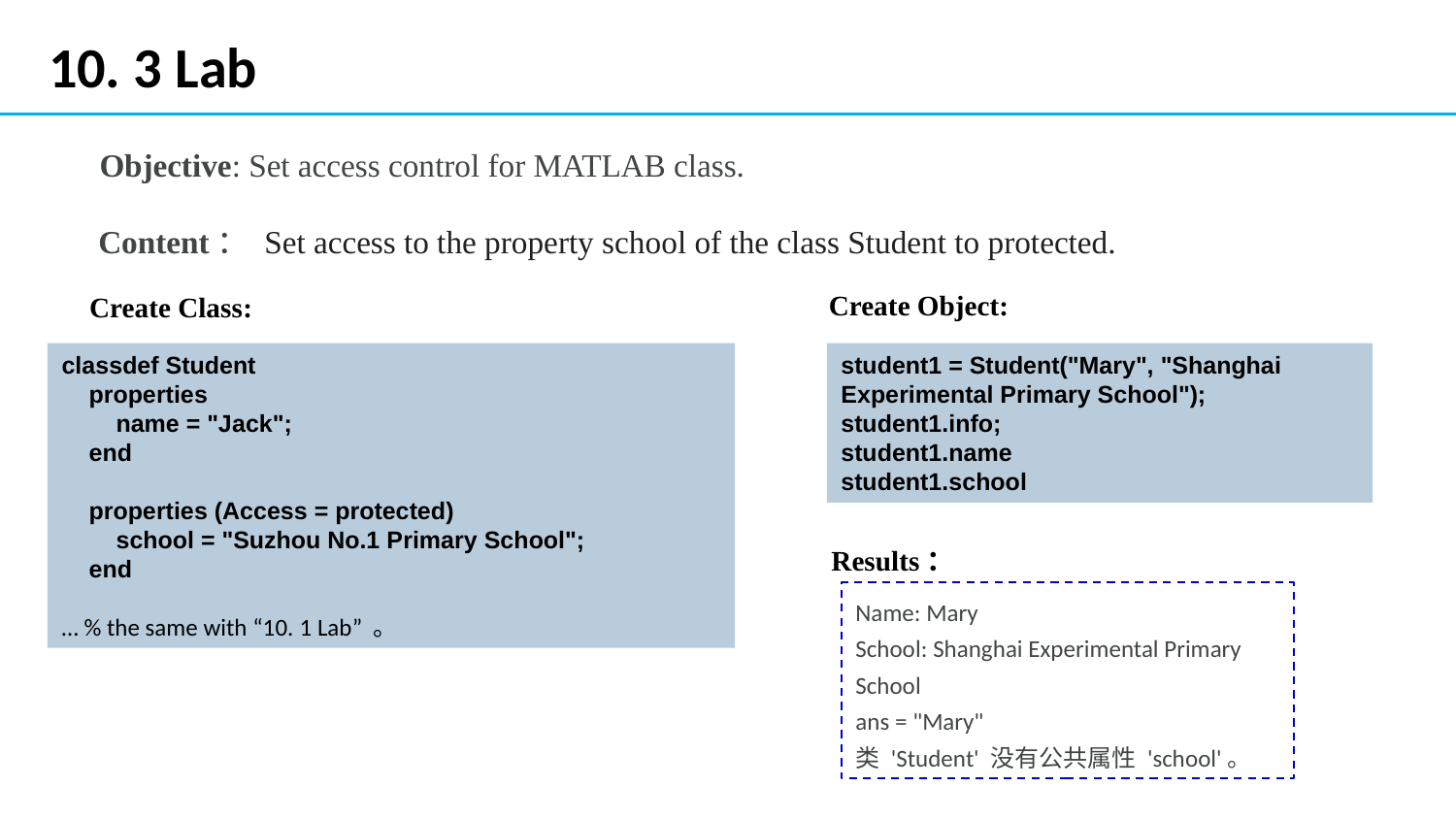

# 10. 3 Lab
Objective: Set access control for MATLAB class.
Content： Set access to the property school of the class Student to protected.
Create Object:
Create Class:
classdef Student
    properties
        name = "Jack";
    end

    properties (Access = protected)
        school = "Suzhou No.1 Primary School";
    end

… % the same with “10. 1 Lab” 。
student1 = Student("Mary", "Shanghai Experimental Primary School");
student1.info;
student1.name
student1.school
Results：
Name: Mary
School: Shanghai Experimental Primary School
ans = "Mary"
类 'Student' 没有公共属性 'school'。